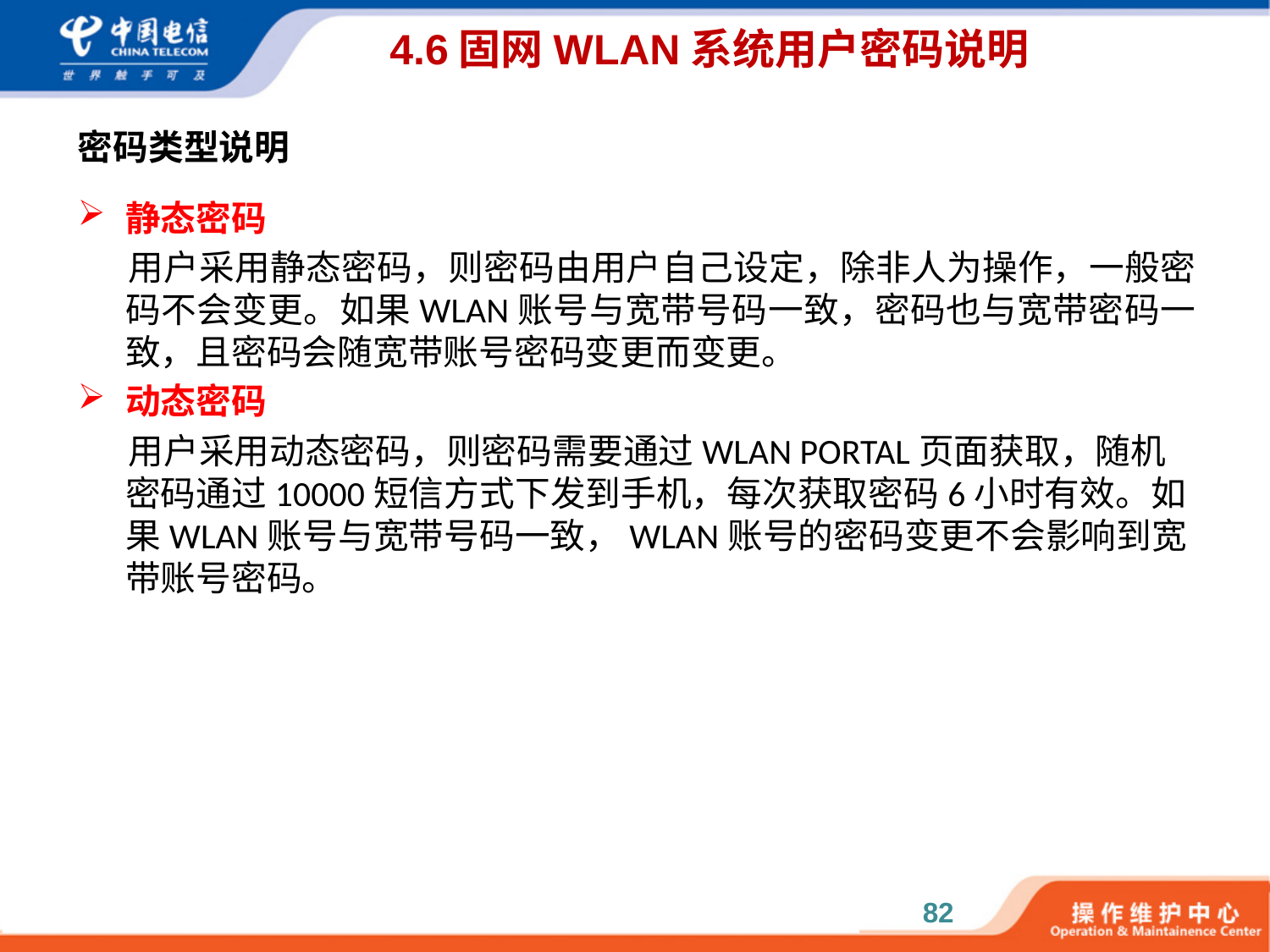

# 4.6固网WLAN系统用户密码说明
密码类型说明
静态密码
用户采用静态密码，则密码由用户自己设定，除非人为操作，一般密码不会变更。如果WLAN账号与宽带号码一致，密码也与宽带密码一致，且密码会随宽带账号密码变更而变更。
动态密码
用户采用动态密码，则密码需要通过WLAN PORTAL页面获取，随机密码通过10000短信方式下发到手机，每次获取密码6小时有效。如果WLAN账号与宽带号码一致，WLAN账号的密码变更不会影响到宽带账号密码。